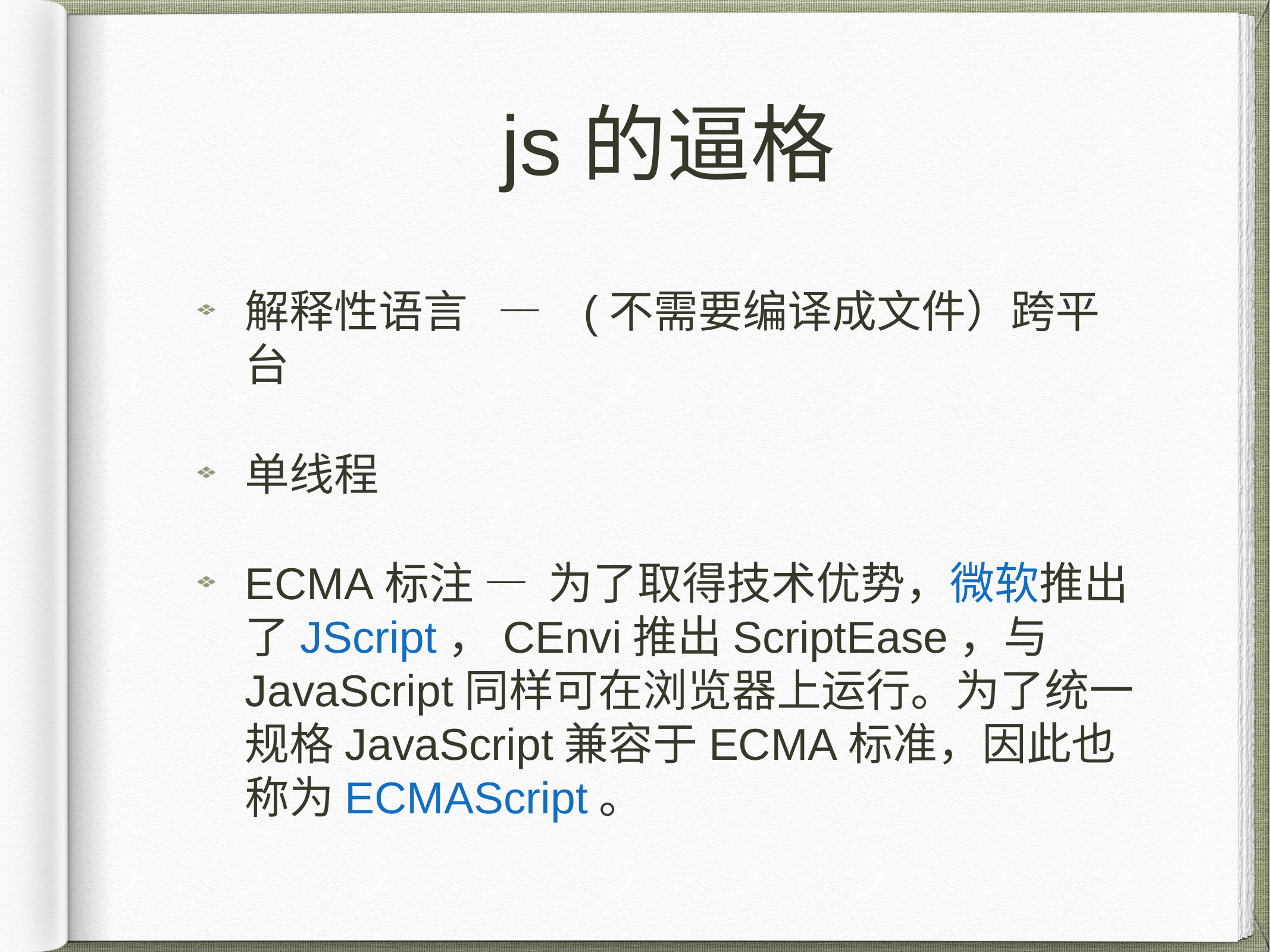

# js的逼格
解释性语言   —   (不需要编译成文件）跨平台
单线程
ECMA标注 —  为了取得技术优势，微软推出了JScript，CEnvi推出ScriptEase，与JavaScript同样可在浏览器上运行。为了统一规格JavaScript兼容于ECMA标准，因此也称为ECMAScript。